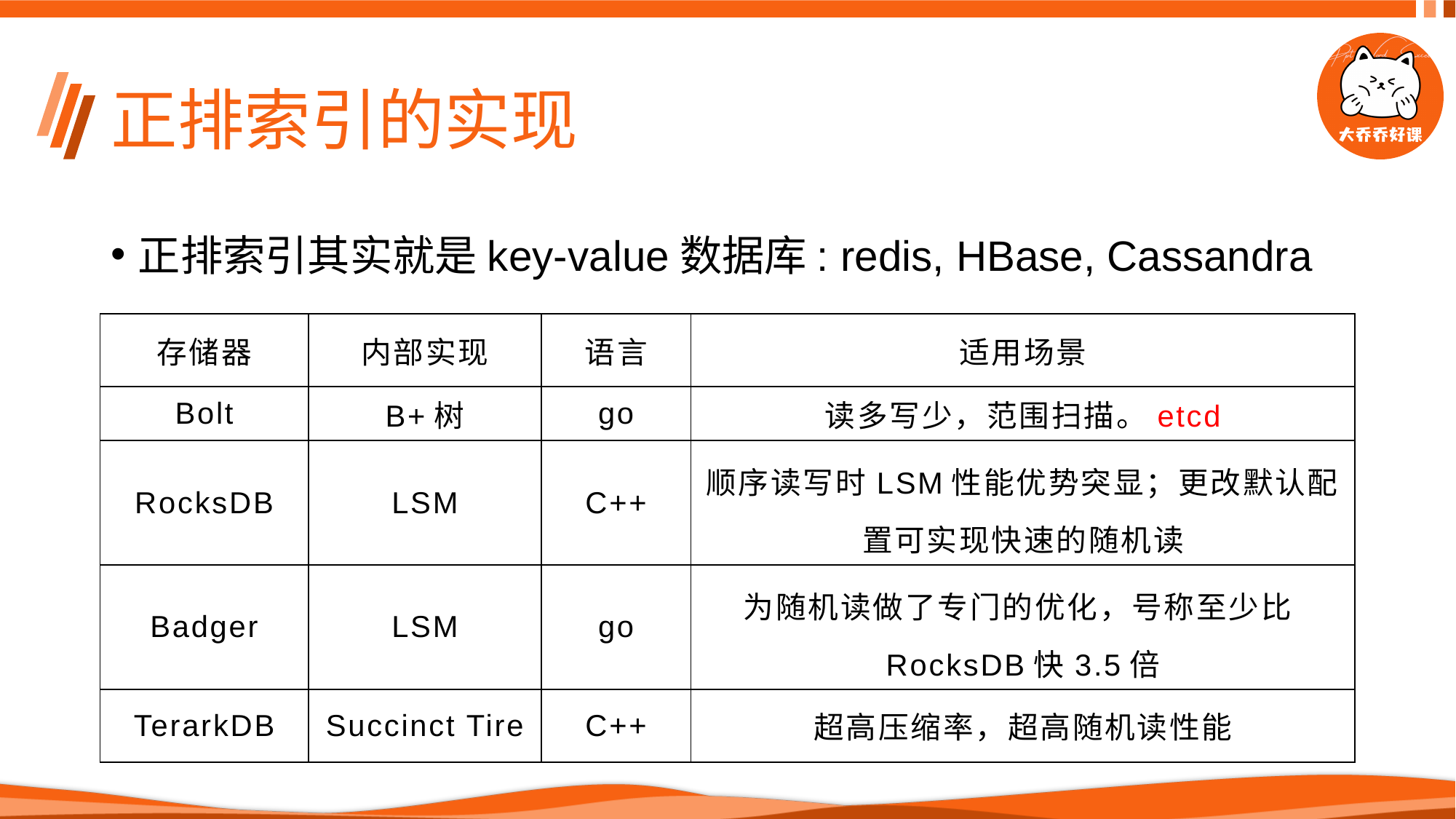

# 正排索引的实现
正排索引其实就是key-value数据库: redis, HBase, Cassandra
| 存储器 | 内部实现 | 语言 | 适用场景 |
| --- | --- | --- | --- |
| Bolt | B+树 | go | 读多写少，范围扫描。etcd |
| RocksDB | LSM | C++ | 顺序读写时LSM性能优势突显；更改默认配置可实现快速的随机读 |
| Badger | LSM | go | 为随机读做了专门的优化，号称至少比RocksDB快3.5倍 |
| TerarkDB | Succinct Tire | C++ | 超高压缩率，超高随机读性能 |